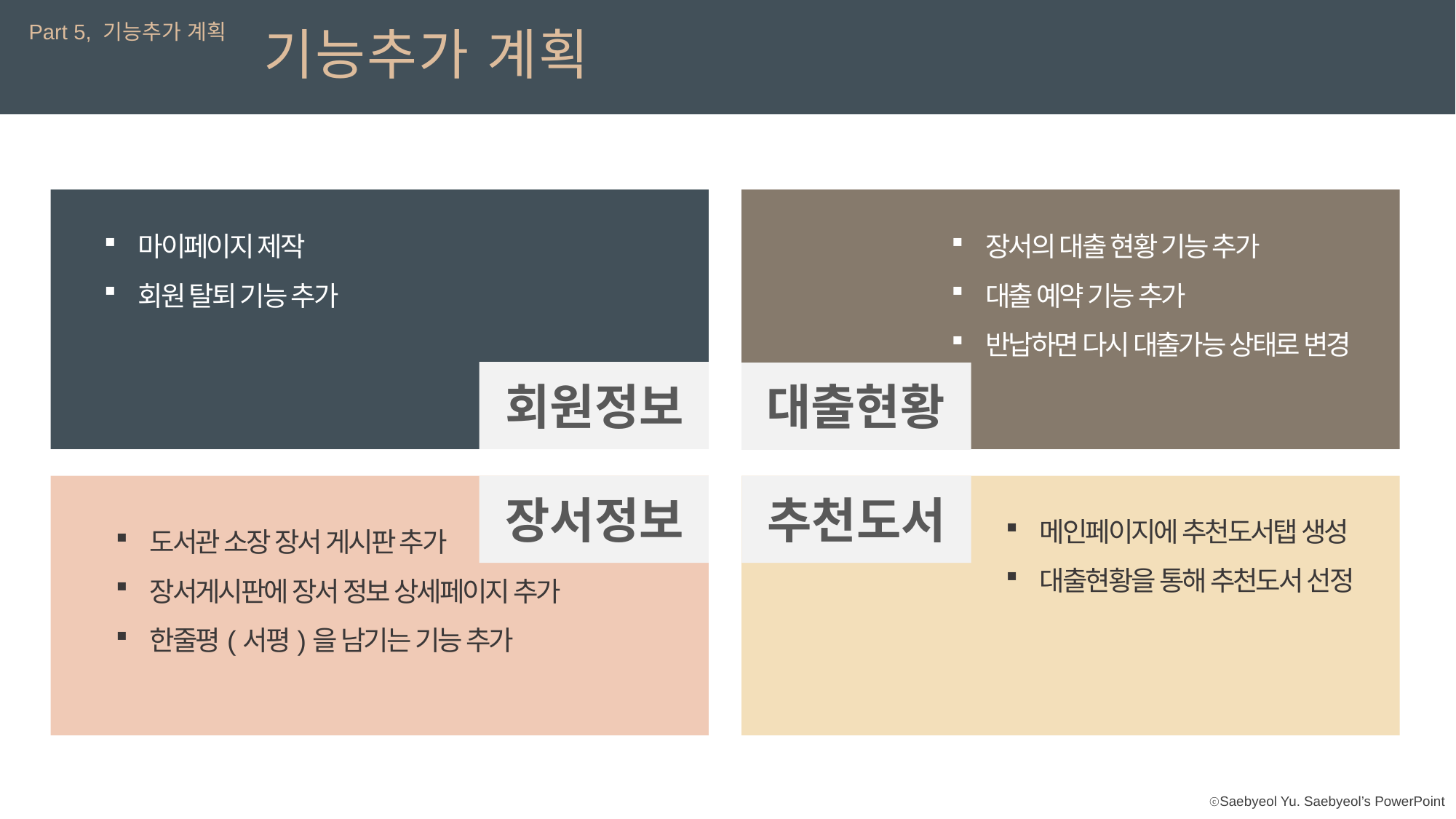

Part 5, 기능추가 계획
기능추가 계획

Part 2,
제목을 입력하세요

마이페이지 제작
회원 탈퇴 기능 추가

장서의 대출 현황 기능 추가
대출 예약 기능 추가
반납하면 다시 대출가능 상태로 변경

대출현황
회원정보

장서정보
추천도서
메인페이지에 추천도서탭 생성
대출현황을 통해 추천도서 선정

도서관 소장 장서 게시판 추가
장서게시판에 장서 정보 상세페이지 추가
한줄평(서평)을 남기는 기능 추가